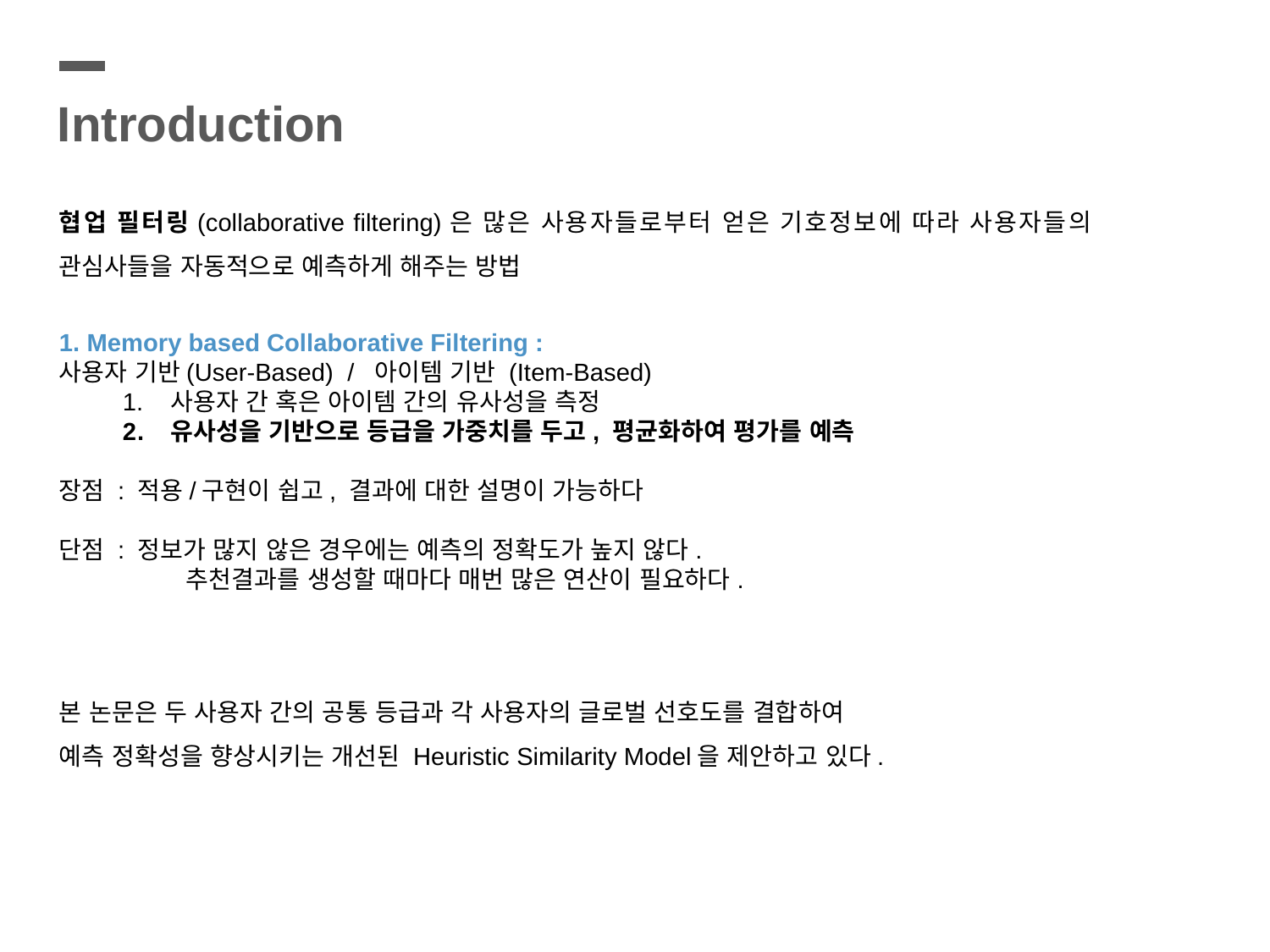

Introduction
협업 필터링(collaborative filtering)은 많은 사용자들로부터 얻은 기호정보에 따라 사용자들의 관심사들을 자동적으로 예측하게 해주는 방법

1. Memory based Collaborative Filtering :
사용자 기반(User-Based)  /  아이템 기반 (Item-Based)
사용자 간 혹은 아이템 간의 유사성을 측정
유사성을 기반으로 등급을 가중치를 두고, 평균화하여 평가를 예측

장점 : 적용/구현이 쉽고, 결과에 대한 설명이 가능하다

단점 : 정보가 많지 않은 경우에는 예측의 정확도가 높지 않다.
	추천결과를 생성할 때마다 매번 많은 연산이 필요하다.

본 논문은 두 사용자 간의 공통 등급과 각 사용자의 글로벌 선호도를 결합하여
예측 정확성을 향상시키는 개선된 Heuristic Similarity Model을 제안하고 있다.